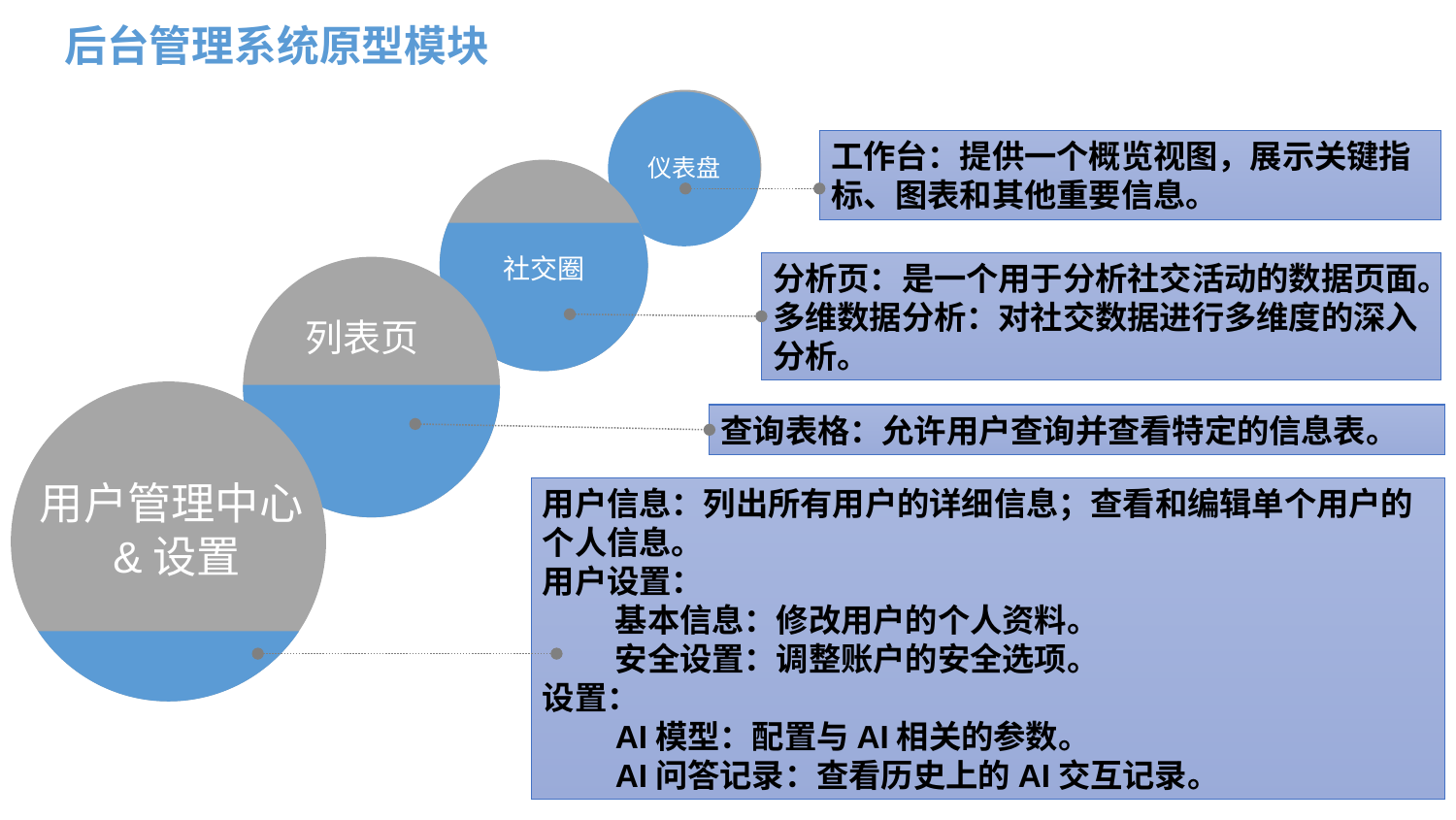

后台管理系统原型模块

工作台：提供一个概览视图，展示关键指标、图表和其他重要信息。
仪表盘

社交圈
分析页：是一个用于分析社交活动的数据页面。
多维数据分析：对社交数据进行多维度的深入分析。

列表页

查询表格：允许用户查询并查看特定的信息表。
用户管理中心&设置
用户信息：列出所有用户的详细信息；查看和编辑单个用户的个人信息。
用户设置：
基本信息：修改用户的个人资料。
安全设置：调整账户的安全选项。
设置：
AI模型：配置与AI相关的参数。
AI问答记录：查看历史上的AI交互记录。